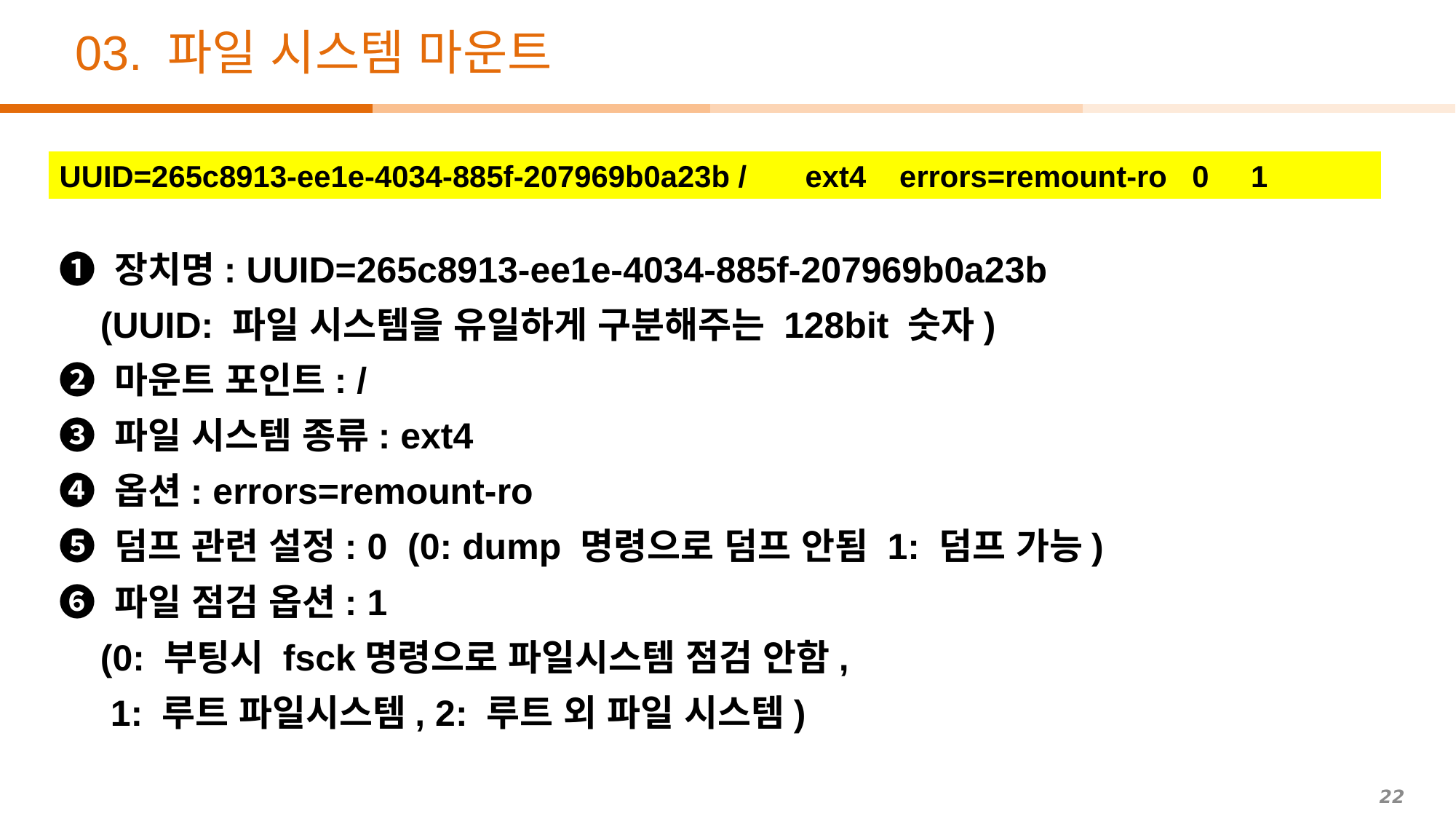

# 03. 파일 시스템 마운트
UUID=265c8913-ee1e-4034-885f-207969b0a23b /       ext4    errors=remount-ro   0     1
➊ 장치명: UUID=265c8913-ee1e-4034-885f-207969b0a23b
    (UUID: 파일 시스템을 유일하게 구분해주는 128bit 숫자)
➋ 마운트 포인트: /
➌ 파일 시스템 종류: ext4
➍ 옵션: errors=remount-ro
➎ 덤프 관련 설정: 0  (0: dump 명령으로 덤프 안됨 1: 덤프 가능)
➏ 파일 점검 옵션: 1
    (0: 부팅시 fsck명령으로 파일시스템 점검 안함,
     1: 루트 파일시스템, 2: 루트 외 파일 시스템)